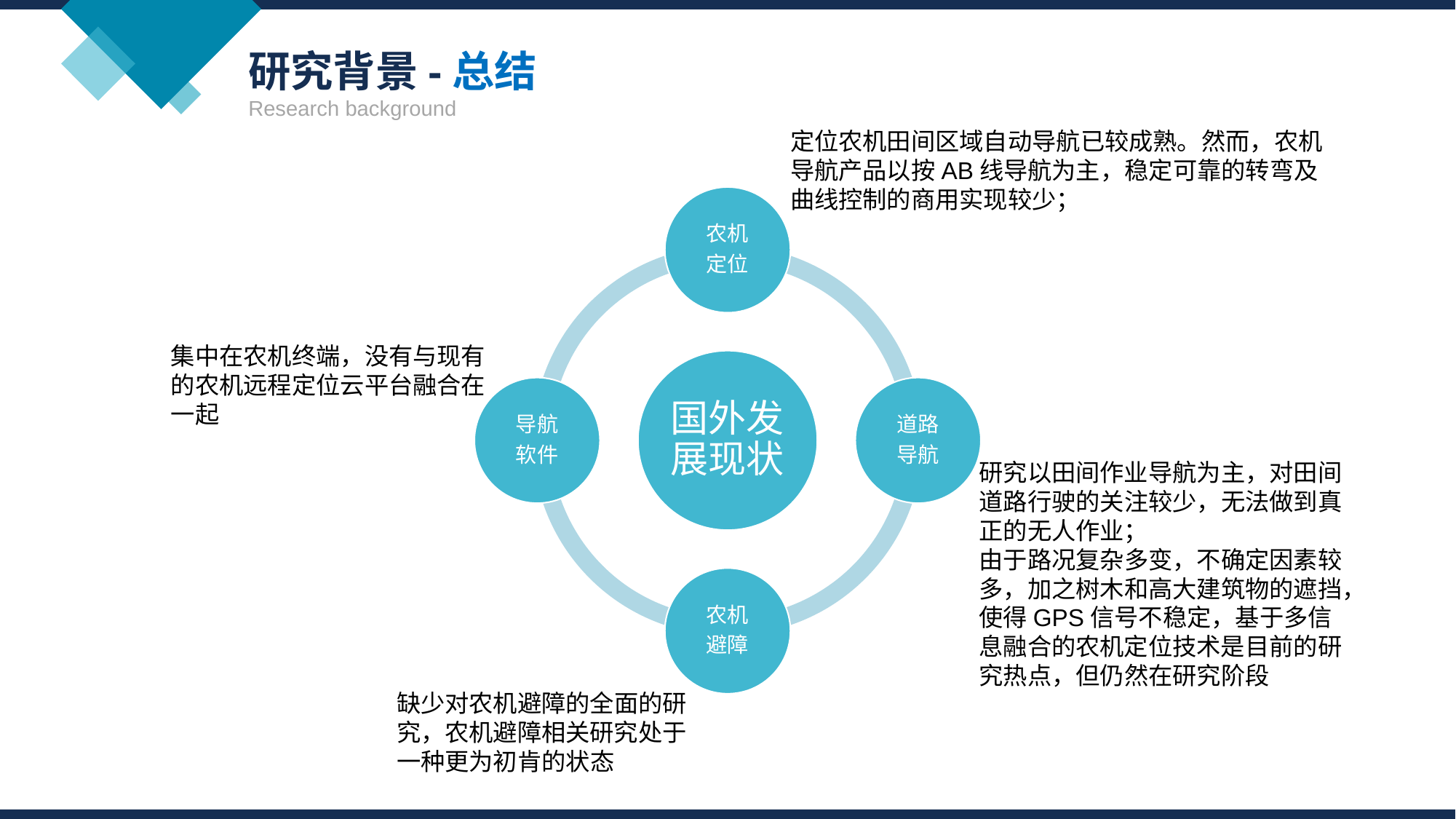

研究背景-总结
Research background
定位农机田间区域自动导航已较成熟。然而，农机导航产品以按AB线导航为主，稳定可靠的转弯及曲线控制的商用实现较少；
国外发展现状
农机
定位
道路
导航
农机
避障
导航
软件
集中在农机终端，没有与现有的农机远程定位云平台融合在一起
研究以田间作业导航为主，对田间道路行驶的关注较少，无法做到真正的无人作业；
由于路况复杂多变，不确定因素较多，加之树木和高大建筑物的遮挡，使得GPS信号不稳定，基于多信息融合的农机定位技术是目前的研究热点，但仍然在研究阶段
缺少对农机避障的全面的研究，农机避障相关研究处于一种更为初肯的状态